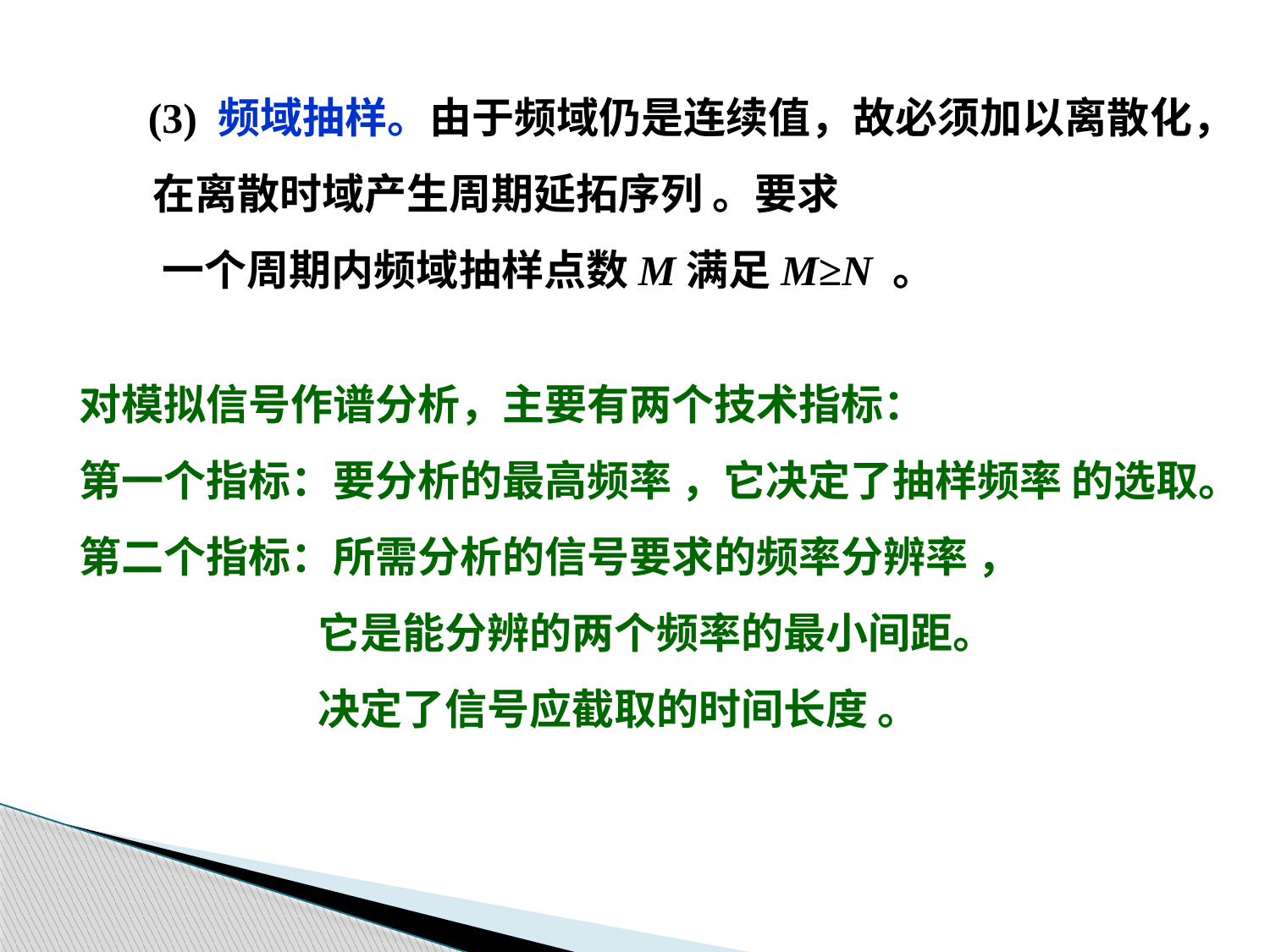

(3) 频域抽样。由于频域仍是连续值，故必须加以离散化，
     在离散时域产生周期延拓序列 。要求
      一个周期内频域抽样点数M满足M≥N 。
对模拟信号作谱分析，主要有两个技术指标：
第一个指标：要分析的最高频率 ，它决定了抽样频率 的选取。
第二个指标：所需分析的信号要求的频率分辨率 ，
                        它是能分辨的两个频率的最小间距。
                        决定了信号应截取的时间长度 。